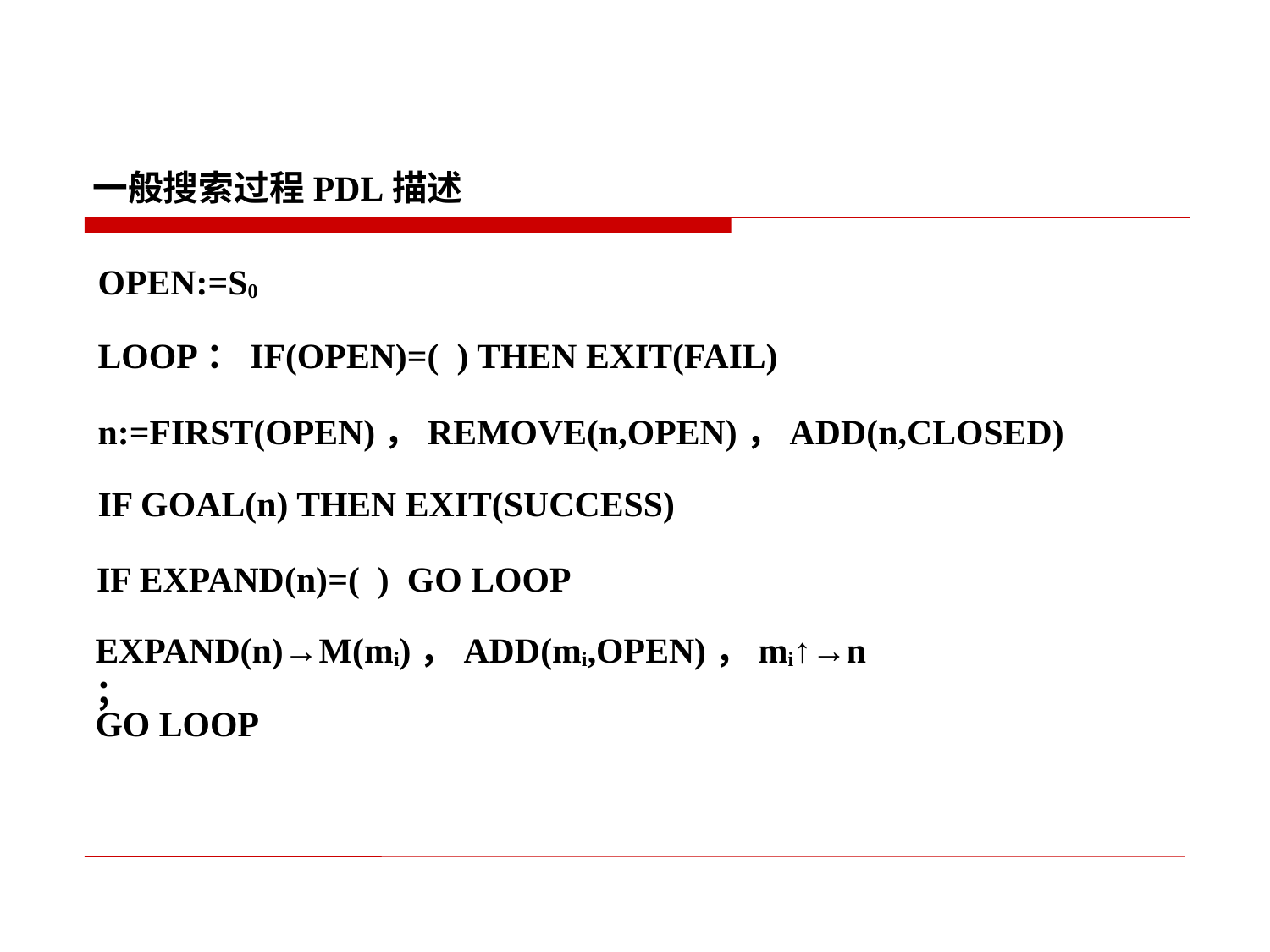

一般搜索过程PDL描述
OPEN:=S0
LOOP：IF(OPEN)=(  ) THEN EXIT(FAIL)
n:=FIRST(OPEN)，REMOVE(n,OPEN)，ADD(n,CLOSED)
IF GOAL(n) THEN EXIT(SUCCESS)
IF EXPAND(n)=(  )  GO LOOP
EXPAND(n)→M(mi)，ADD(mi,OPEN)，mi↑→n；
GO LOOP